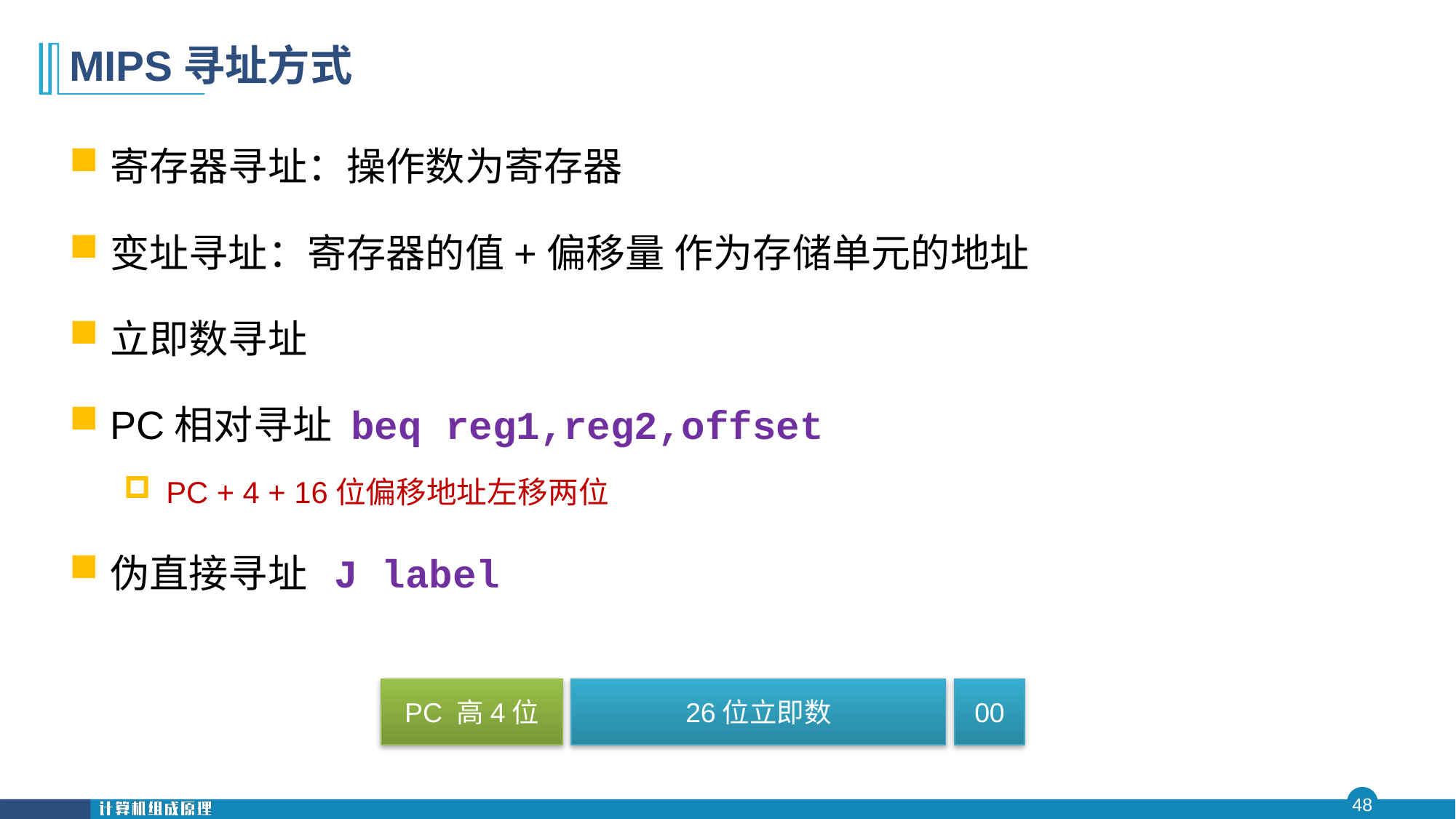

# MIPS寻址方式
寄存器寻址：操作数为寄存器
变址寻址：寄存器的值+偏移量 作为存储单元的地址
立即数寻址
PC相对寻址 beq reg1,reg2,offset
PC + 4 + 16位偏移地址左移两位
伪直接寻址  J label

00
PC 高4位
26位立即数